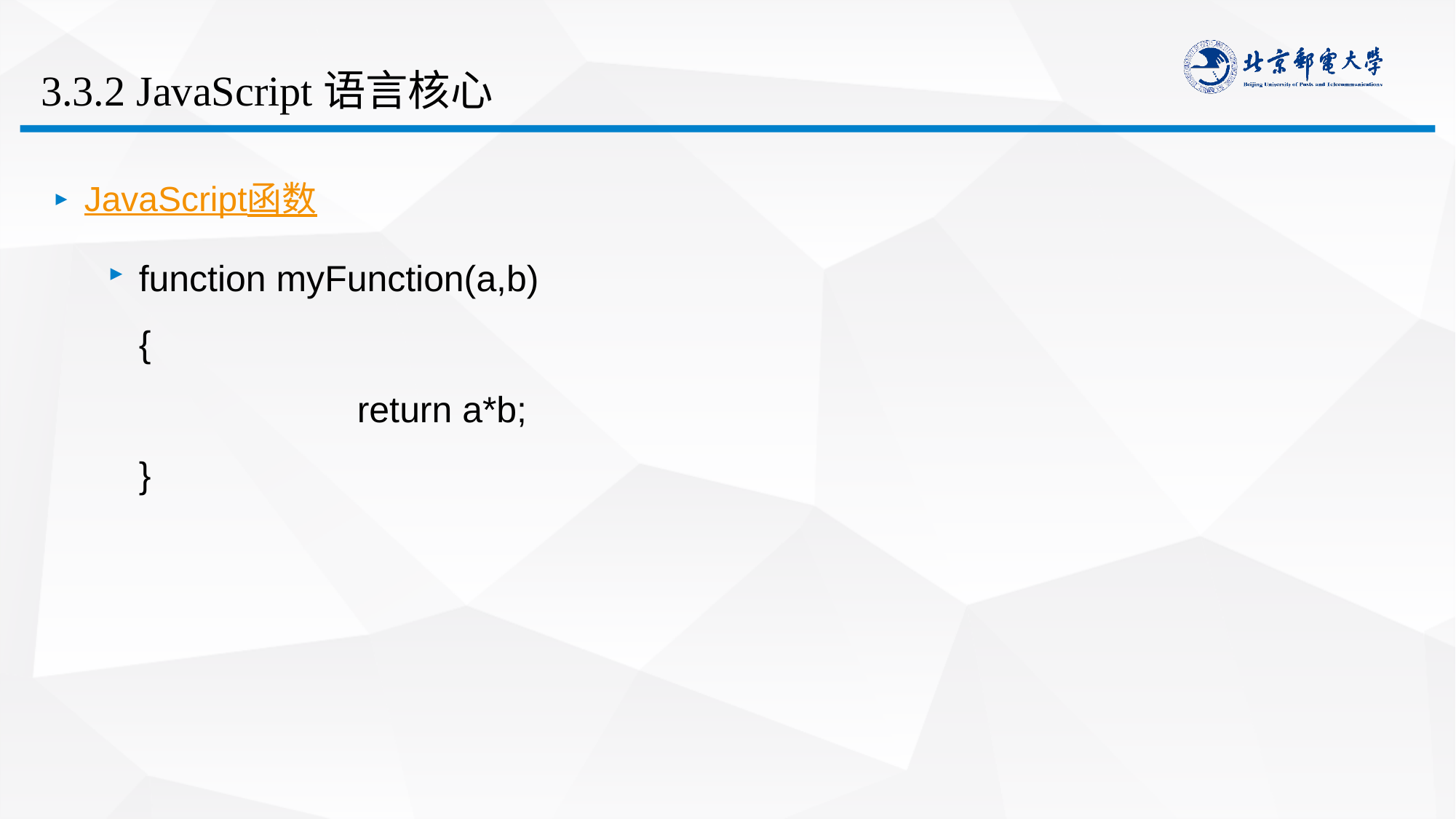

# 3.3.2 JavaScript语言核心
JavaScript函数
function myFunction(a,b)
{
		return a*b;
}